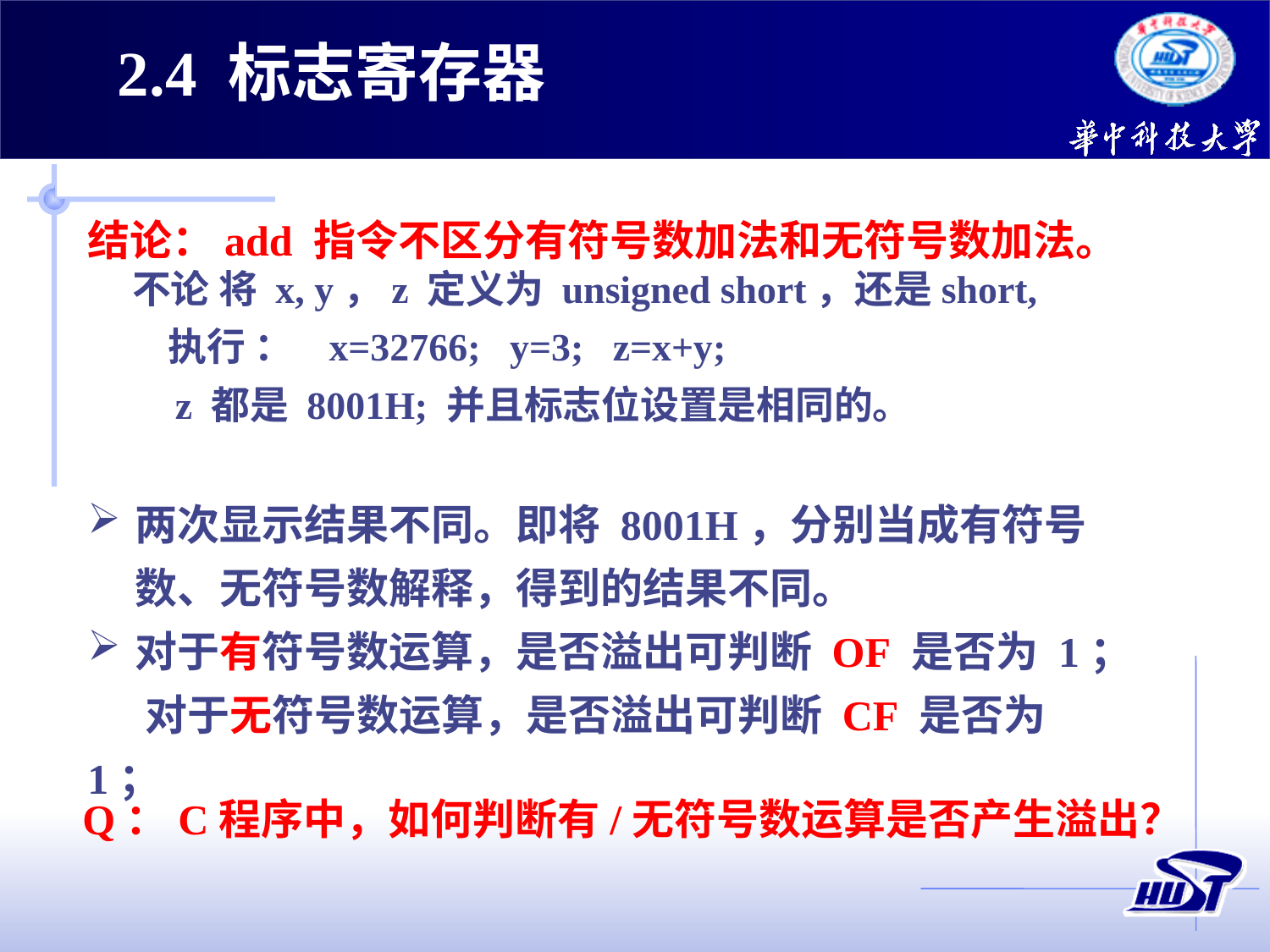

2.4 标志寄存器
结论：add 指令不区分有符号数加法和无符号数加法。
    不论 将 x, y，z 定义为 unsigned short，还是short,
        执行 ：   x=32766;   y=3;   z=x+y;
         z 都是 8001H; 并且标志位设置是相同的。

两次显示结果不同。即将 8001H，分别当成有符号数、无符号数解释，得到的结果不同。
对于有符号数运算，是否溢出可判断 OF 是否为 1；
     对于无符号数运算，是否溢出可判断 CF 是否为 1；
Q：C程序中，如何判断有/无符号数运算是否产生溢出？